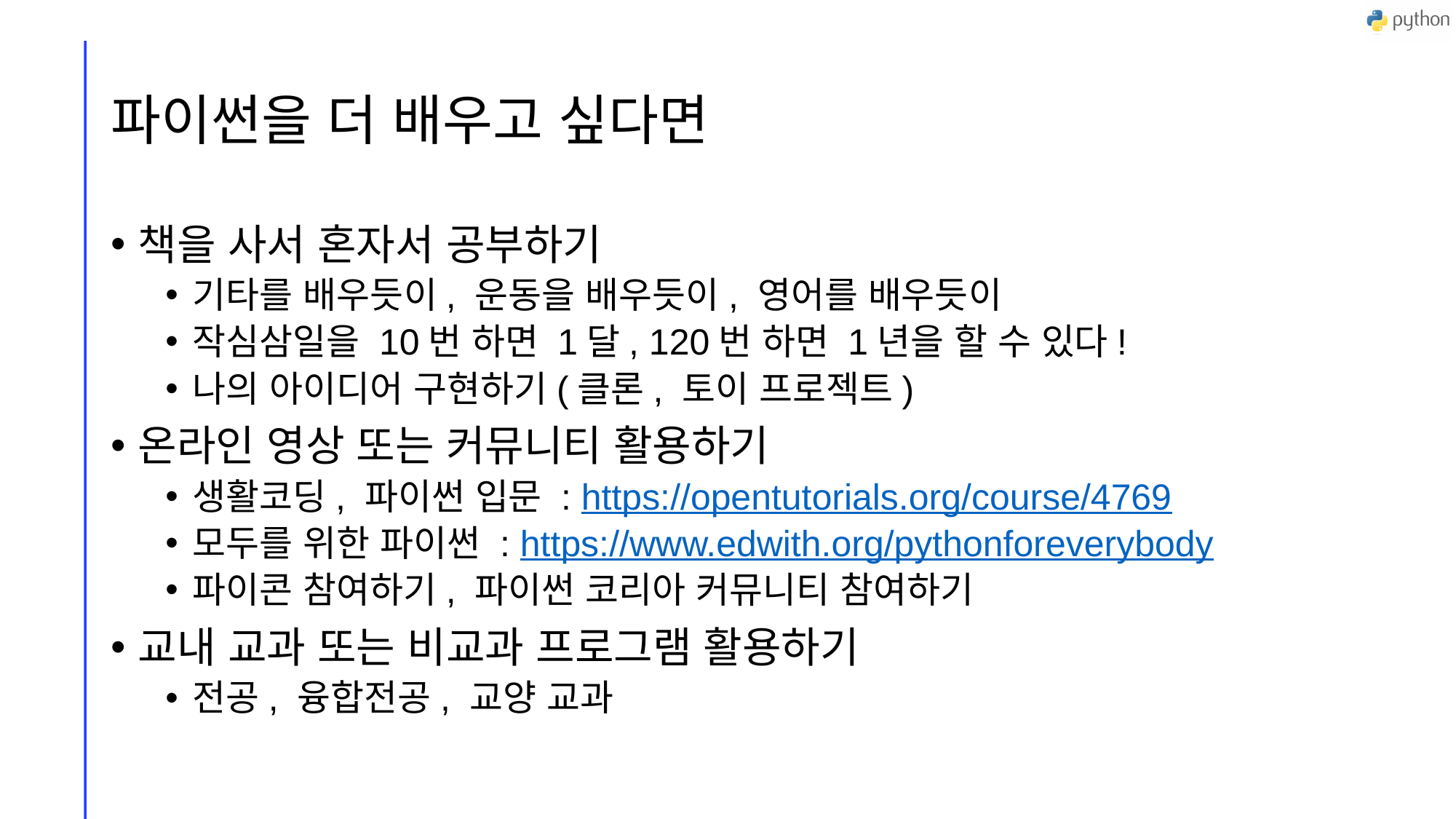

# 파이썬을 더 배우고 싶다면
책을 사서 혼자서 공부하기
기타를 배우듯이, 운동을 배우듯이, 영어를 배우듯이
작심삼일을 10번 하면 1달, 120번 하면 1년을 할 수 있다!
나의 아이디어 구현하기(클론, 토이 프로젝트)
온라인 영상 또는 커뮤니티 활용하기
생활코딩, 파이썬 입문 : https://opentutorials.org/course/4769
모두를 위한 파이썬 : https://www.edwith.org/pythonforeverybody
파이콘 참여하기, 파이썬 코리아 커뮤니티 참여하기
교내 교과 또는 비교과 프로그램 활용하기
전공, 융합전공, 교양 교과